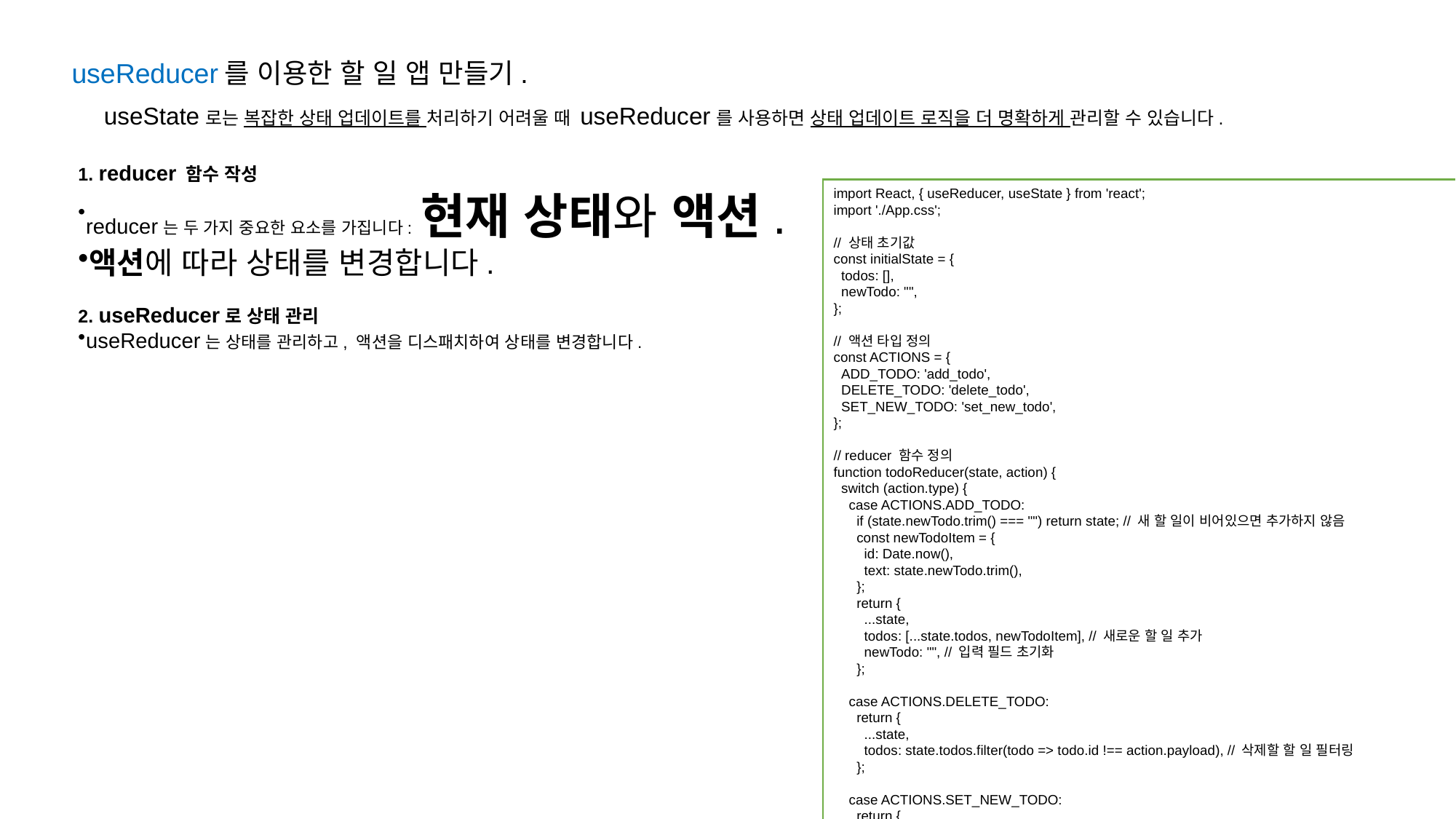

useReducer를 이용한 할 일 앱 만들기.

useState로는 복잡한 상태 업데이트를 처리하기 어려울 때 useReducer를 사용하면 상태 업데이트 로직을 더 명확하게 관리할 수 있습니다.
1. reducer 함수 작성
reducer는 두 가지 중요한 요소를 가집니다: 현재 상태와 액션.
액션에 따라 상태를 변경합니다.

2. useReducer로 상태 관리
useReducer는 상태를 관리하고, 액션을 디스패치하여 상태를 변경합니다.

import React, { useReducer, useState } from 'react';
import './App.css';

// 상태 초기값
const initialState = {
  todos: [],
  newTodo: "",
};

// 액션 타입 정의
const ACTIONS = {
  ADD_TODO: 'add_todo',
  DELETE_TODO: 'delete_todo',
  SET_NEW_TODO: 'set_new_todo',
};

// reducer 함수 정의
function todoReducer(state, action) {
  switch (action.type) {
    case ACTIONS.ADD_TODO:
      if (state.newTodo.trim() === "") return state; // 새 할 일이 비어있으면 추가하지 않음
      const newTodoItem = {
        id: Date.now(),
        text: state.newTodo.trim(),
      };
      return {
        ...state,
        todos: [...state.todos, newTodoItem], // 새로운 할 일 추가
        newTodo: "", // 입력 필드 초기화
      };

    case ACTIONS.DELETE_TODO:
      return {
        ...state,
        todos: state.todos.filter(todo => todo.id !== action.payload), // 삭제할 할 일 필터링
      };

    case ACTIONS.SET_NEW_TODO:
      return {
        ...state,
        newTodo: action.payload, // 새로운 할 일 입력값 설정
      };

    default:
      return state;
  }
}

function App() {
  const [state, dispatch] = useReducer(todoReducer, initialState); // useReducer 훅 사용

  // 입력 값 처리
  const handleChange = (e) => {
    dispatch({ type: ACTIONS.SET_NEW_TODO, payload: e.target.value });
  };

  // 할 일 추가
  const addTodo = () => {
    dispatch({ type: ACTIONS.ADD_TODO });
  };

  // 할 일 삭제
  const deleteTodo = (id) => {
    dispatch({ type: ACTIONS.DELETE_TODO, payload: id });
  };

  return (
    <div className="App">
      <h1>할 일 목록</h1>
      <input
        type="text"
        value={state.newTodo}
        onChange={handleChange} // 입력값이 변경될 때마다 handleChange 호출
        placeholder="할 일을 입력하세요"
      />
      <button onClick={addTodo}>추가</button>

      {/* 할 일 목록 */}
      <ul>
        {state.todos.map((todo) => (
          <li key={todo.id}>
            {todo.text}
            <button onClick={() => deleteTodo(todo.id)}>삭제</button>
          </li>
        ))}
      </ul>
    </div>
  );
}

export default App;